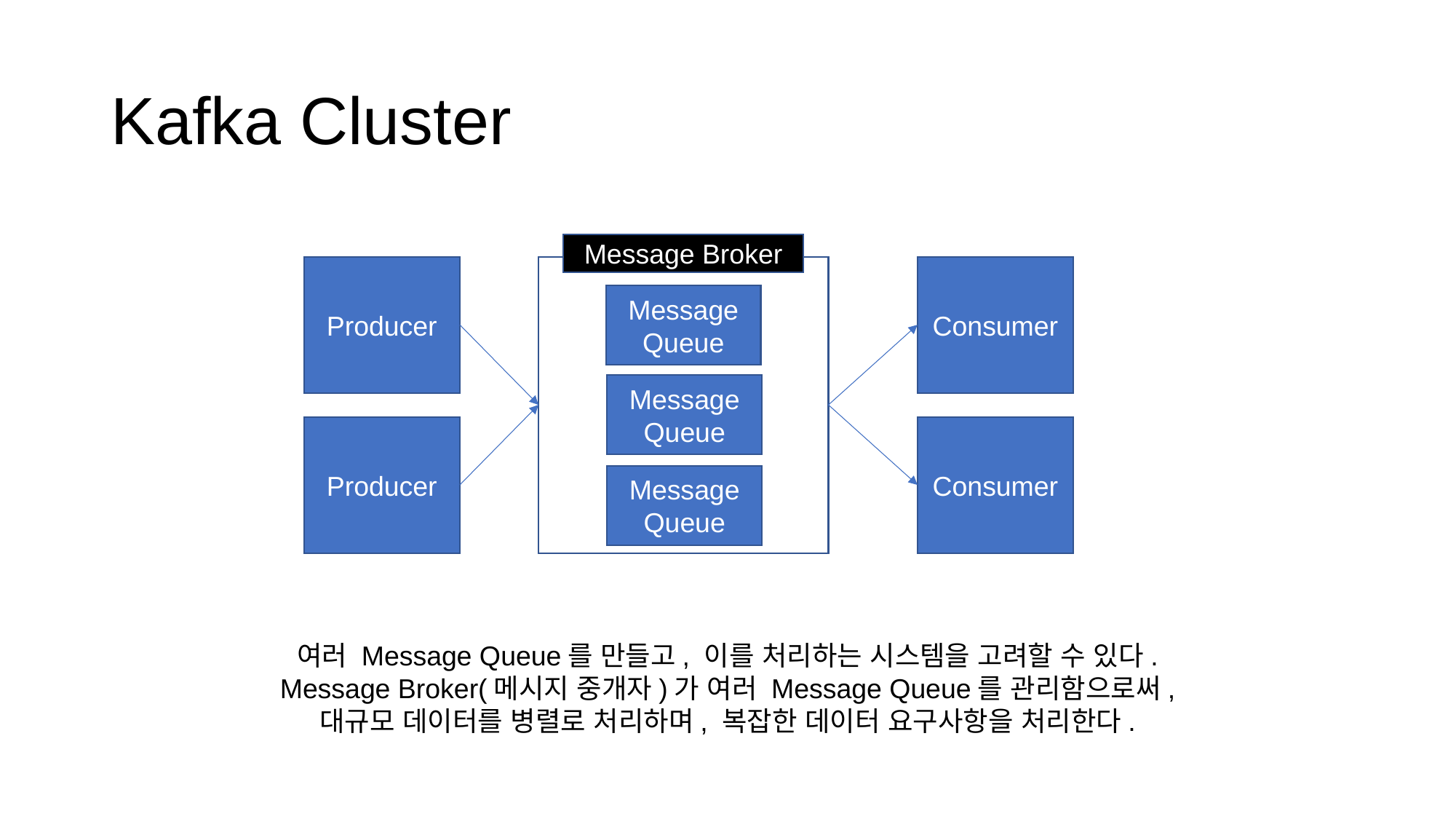

# Kafka Cluster
Message Broker
Producer

Consumer
Message
Queue
Message
Queue
Producer
Consumer
Message
Queue
여러 Message Queue를 만들고, 이를 처리하는 시스템을 고려할 수 있다.
Message Broker(메시지 중개자)가 여러 Message Queue를 관리함으로써,
대규모 데이터를 병렬로 처리하며, 복잡한 데이터 요구사항을 처리한다.